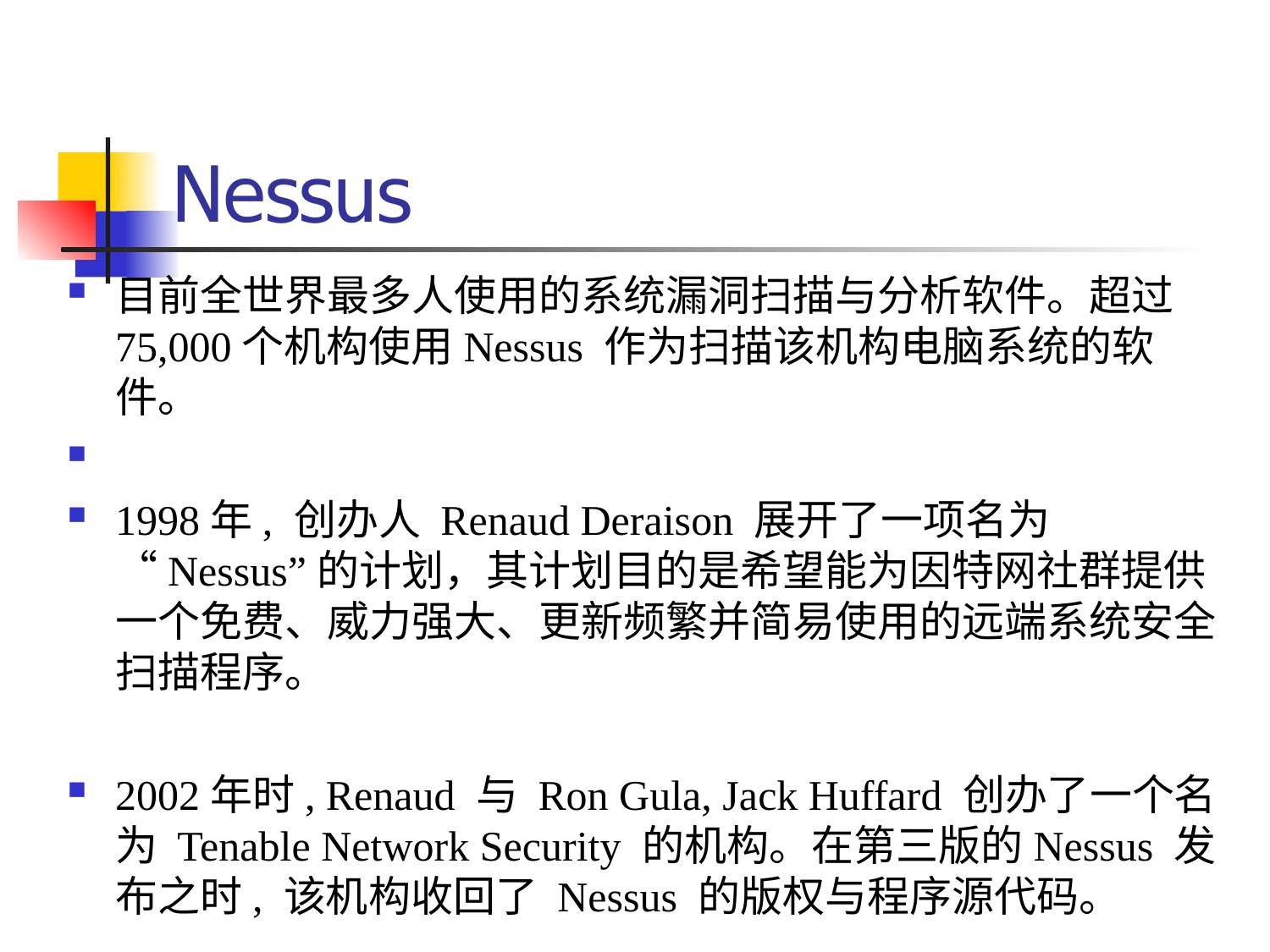

# Nessus
目前全世界最多人使用的系统漏洞扫描与分析软件。超过75,000个机构使用Nessus 作为扫描该机构电脑系统的软件。

1998年, 创办人 Renaud Deraison 展开了一项名为 “Nessus”的计划，其计划目的是希望能为因特网社群提供一个免费、威力强大、更新频繁并简易使用的远端系统安全扫描程序。

2002年时, Renaud 与 Ron Gula, Jack Huffard 创办了一个名为 Tenable Network Security 的机构。在第三版的Nessus 发布之时, 该机构收回了 Nessus 的版权与程序源代码。